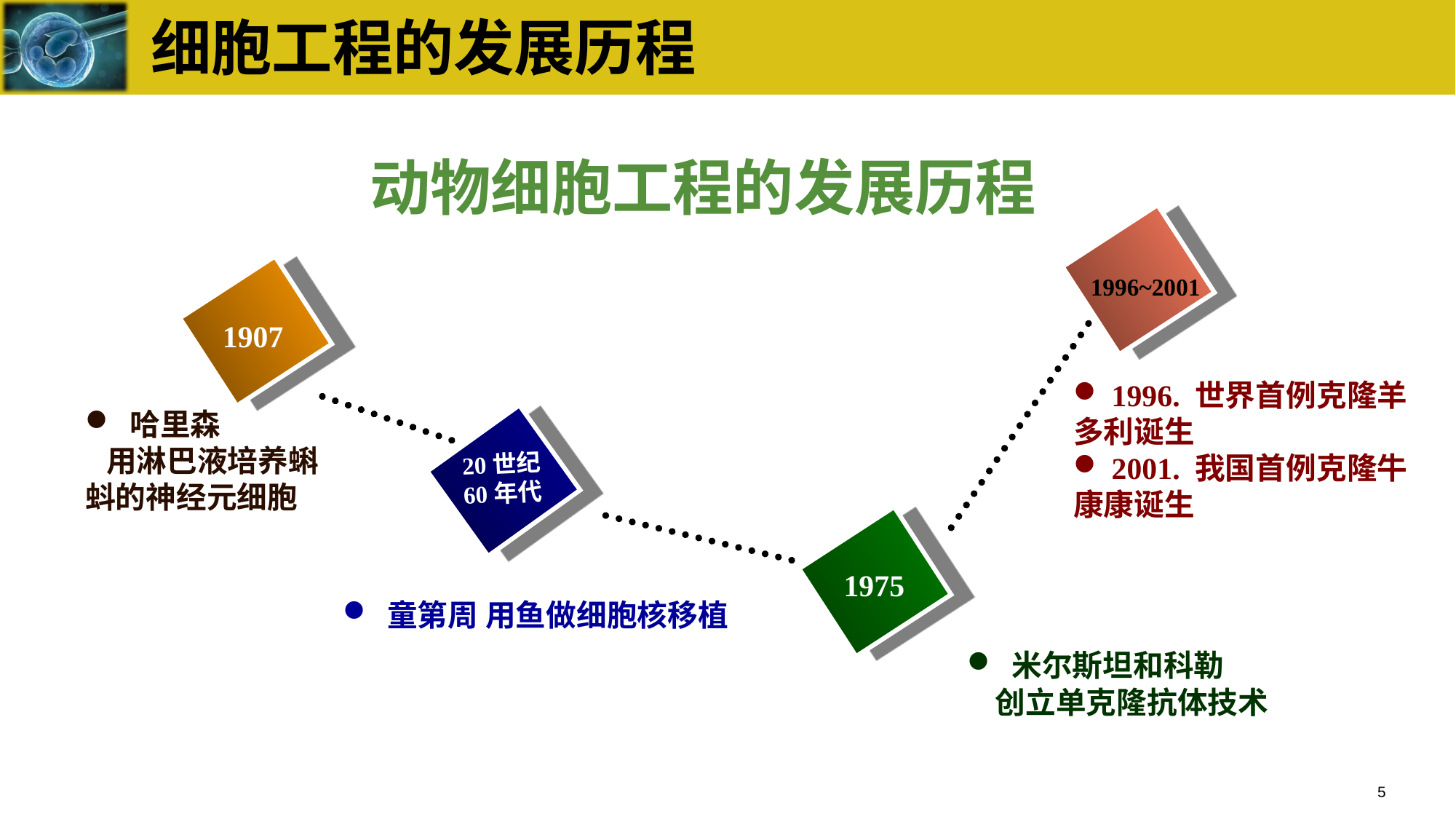

# 细胞工程的发展历程
动物细胞工程的发展历程

1996~2001

1907

 1996. 世界首例克隆羊多利诞生
 2001. 我国首例克隆牛康康诞生

 哈里森
  用淋巴液培养蝌蚪的神经元细胞

20世纪
60年代

1975
 童第周 用鱼做细胞核移植
 米尔斯坦和科勒
   创立单克隆抗体技术
5